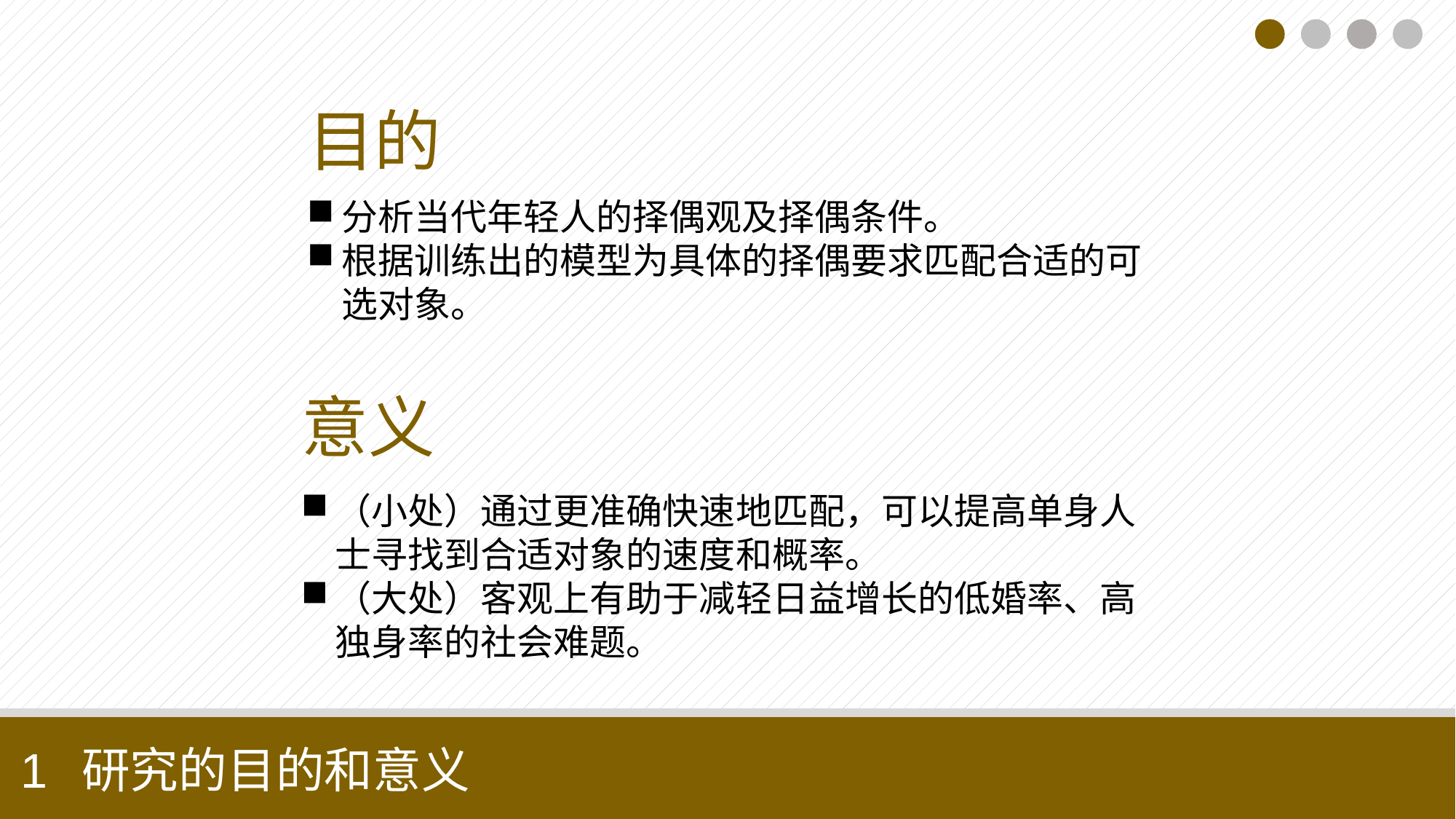

目的
分析当代年轻人的择偶观及择偶条件。
根据训练出的模型为具体的择偶要求匹配合适的可选对象。
意义
（小处）通过更准确快速地匹配，可以提高单身人士寻找到合适对象的速度和概率。
（大处）客观上有助于减轻日益增长的低婚率、高独身率的社会难题。

1  研究的目的和意义